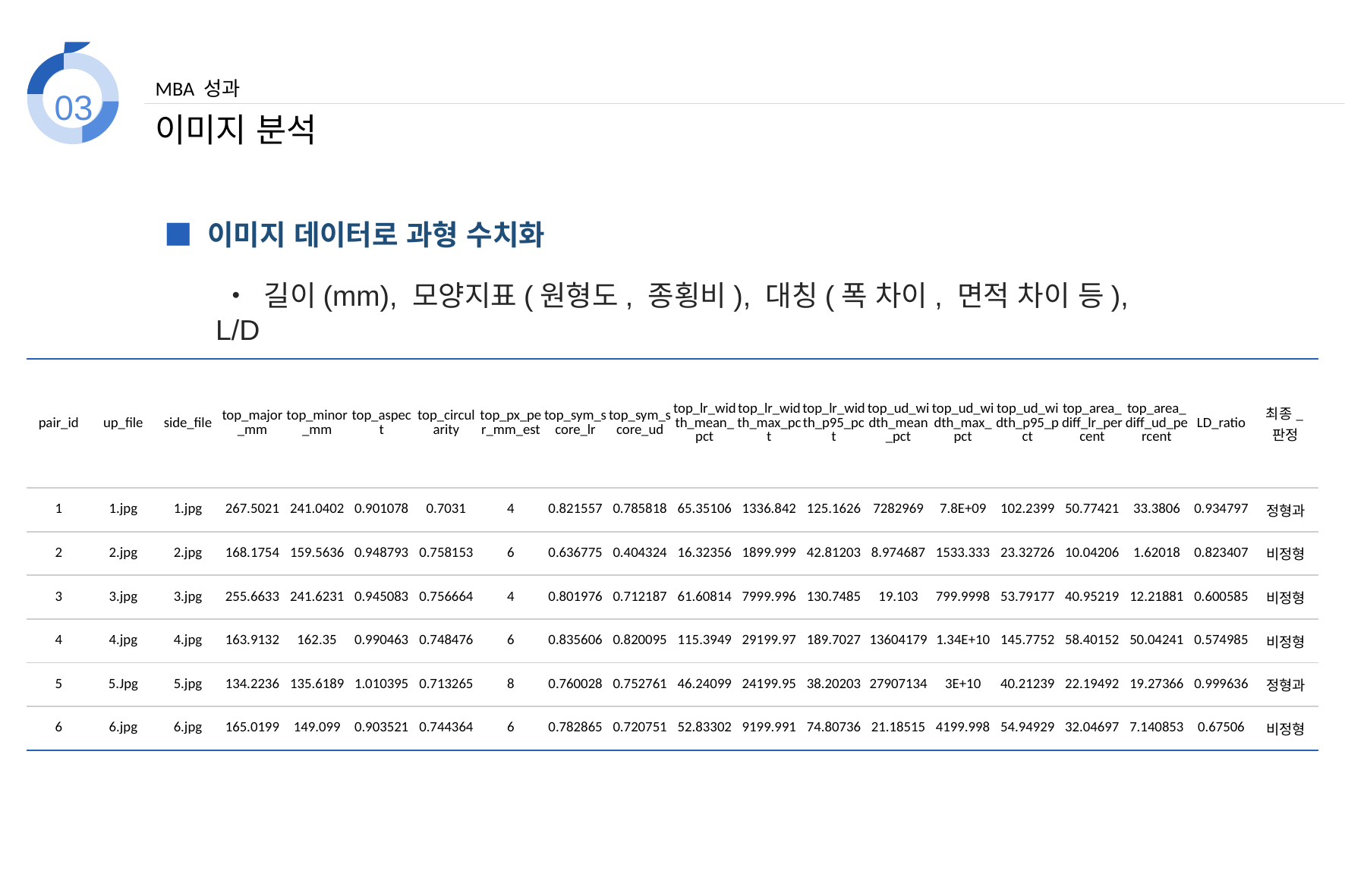

03

MBA 성과
이미지 분석
■ 이미지 데이터로 과형 수치화
 • 길이(mm), 모양지표(원형도, 종횡비), 대칭(폭 차이, 면적 차이 등), L/D
| pair\_id | up\_file | side\_file | top\_major\_mm | top\_minor\_mm | top\_aspect | top\_circularity | top\_px\_per\_mm\_est | top\_sym\_score\_lr | top\_sym\_score\_ud | top\_lr\_width\_mean\_pct | top\_lr\_width\_max\_pct | top\_lr\_width\_p95\_pct | top\_ud\_width\_mean\_pct | top\_ud\_width\_max\_pct | top\_ud\_width\_p95\_pct | top\_area\_diff\_lr\_percent | top\_area\_diff\_ud\_percent | LD\_ratio | 최종\_판정 |
| --- | --- | --- | --- | --- | --- | --- | --- | --- | --- | --- | --- | --- | --- | --- | --- | --- | --- | --- | --- |
| 1 | 1.jpg | 1.jpg | 267.5021 | 241.0402 | 0.901078 | 0.7031 | 4 | 0.821557 | 0.785818 | 65.35106 | 1336.842 | 125.1626 | 7282969 | 7.8E+09 | 102.2399 | 50.77421 | 33.3806 | 0.934797 | 정형과 |
| 2 | 2.jpg | 2.jpg | 168.1754 | 159.5636 | 0.948793 | 0.758153 | 6 | 0.636775 | 0.404324 | 16.32356 | 1899.999 | 42.81203 | 8.974687 | 1533.333 | 23.32726 | 10.04206 | 1.62018 | 0.823407 | 비정형 |
| 3 | 3.jpg | 3.jpg | 255.6633 | 241.6231 | 0.945083 | 0.756664 | 4 | 0.801976 | 0.712187 | 61.60814 | 7999.996 | 130.7485 | 19.103 | 799.9998 | 53.79177 | 40.95219 | 12.21881 | 0.600585 | 비정형 |
| 4 | 4.jpg | 4.jpg | 163.9132 | 162.35 | 0.990463 | 0.748476 | 6 | 0.835606 | 0.820095 | 115.3949 | 29199.97 | 189.7027 | 13604179 | 1.34E+10 | 145.7752 | 58.40152 | 50.04241 | 0.574985 | 비정형 |
| 5 | 5.Jpg | 5.jpg | 134.2236 | 135.6189 | 1.010395 | 0.713265 | 8 | 0.760028 | 0.752761 | 46.24099 | 24199.95 | 38.20203 | 27907134 | 3E+10 | 40.21239 | 22.19492 | 19.27366 | 0.999636 | 정형과 |
| 6 | 6.jpg | 6.jpg | 165.0199 | 149.099 | 0.903521 | 0.744364 | 6 | 0.782865 | 0.720751 | 52.83302 | 9199.991 | 74.80736 | 21.18515 | 4199.998 | 54.94929 | 32.04697 | 7.140853 | 0.67506 | 비정형 |